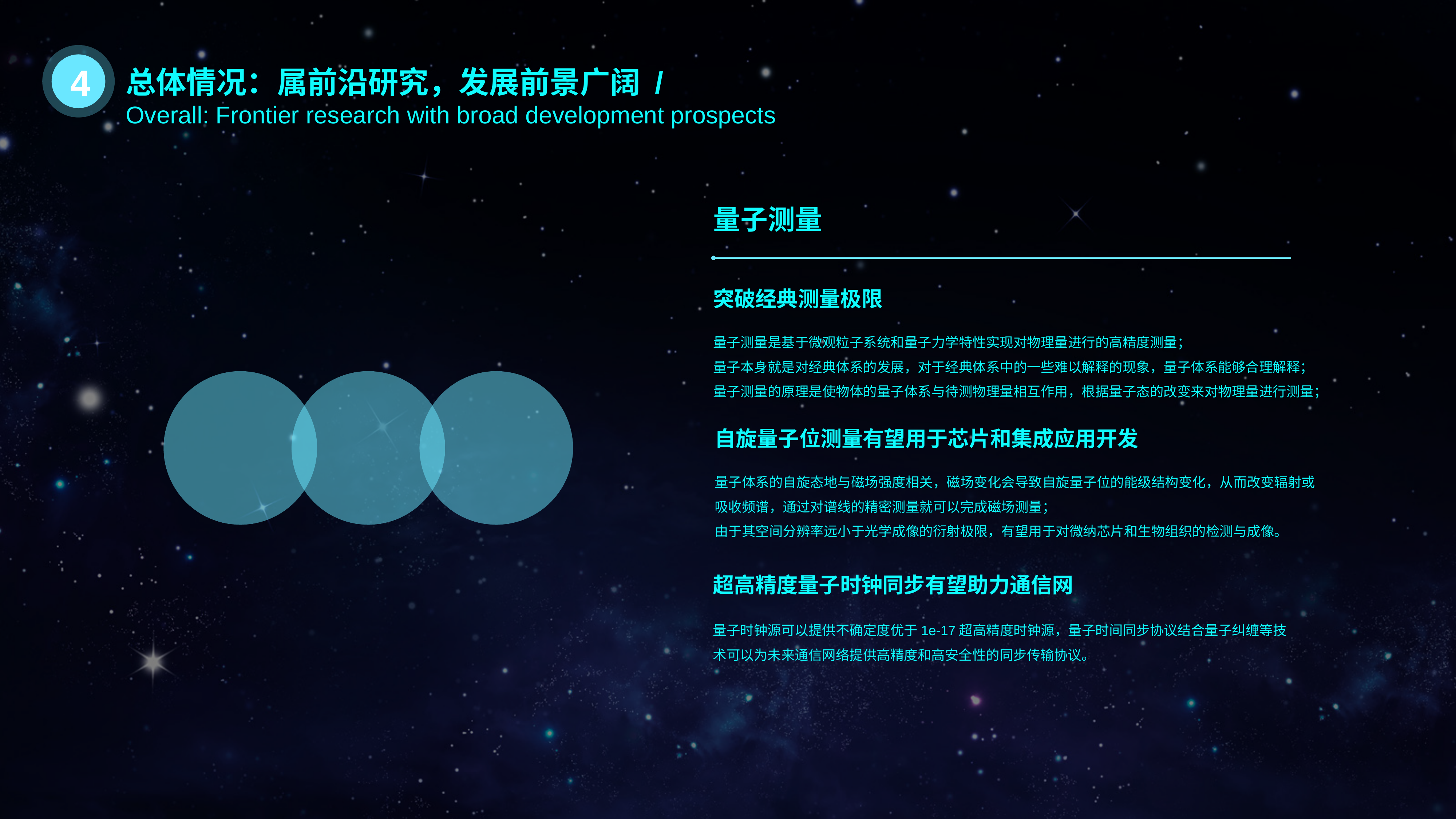

4

总体情况：属前沿研究，发展前景广阔 /
Overall: Frontier research with broad development prospects
量子测量

突破经典测量极限
量子测量是基于微观粒子系统和量子力学特性实现对物理量进行的高精度测量；
量子本身就是对经典体系的发展，对于经典体系中的一些难以解释的现象，量子体系能够合理解释；
量子测量的原理是使物体的量子体系与待测物理量相互作用，根据量子态的改变来对物理量进行测量；

自旋量子位测量有望用于芯片和集成应用开发
量子体系的自旋态地与磁场强度相关，磁场变化会导致自旋量子位的能级结构变化，从而改变辐射或吸收频谱，通过对谱线的精密测量就可以完成磁场测量；
由于其空间分辨率远小于光学成像的衍射极限，有望用于对微纳芯片和生物组织的检测与成像。
超高精度量子时钟同步有望助力通信网
量子时钟源可以提供不确定度优于1e-17超高精度时钟源，量子时间同步协议结合量子纠缠等技术可以为未来通信网络提供高精度和高安全性的同步传输协议。